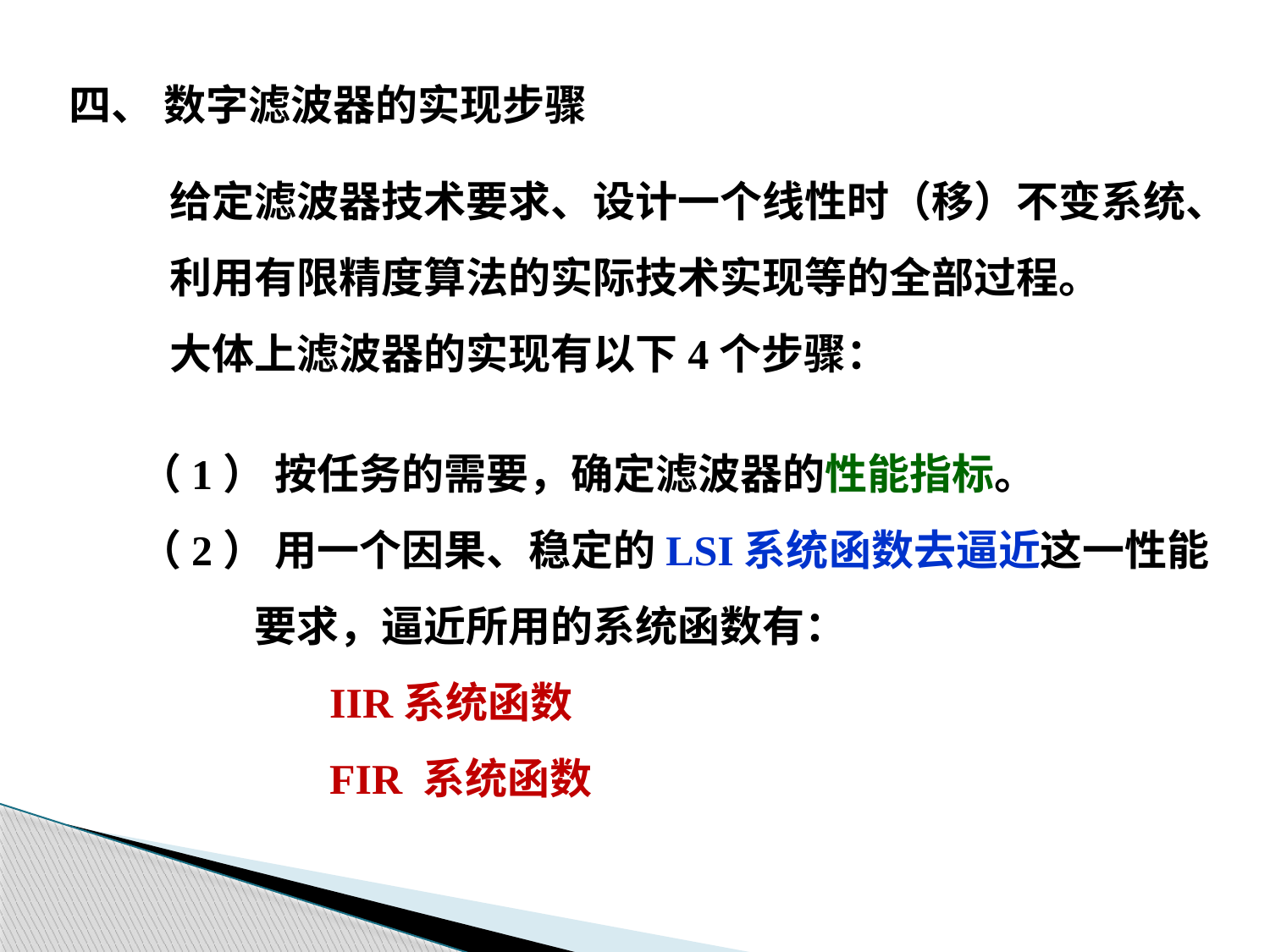

四、 数字滤波器的实现步骤
给定滤波器技术要求、设计一个线性时（移）不变系统、
利用有限精度算法的实际技术实现等的全部过程。
大体上滤波器的实现有以下4个步骤：
（1） 按任务的需要，确定滤波器的性能指标。
（2） 用一个因果、稳定的LSI系统函数去逼近这一性能
           要求，逼近所用的系统函数有：
                  IIR系统函数
                  FIR 系统函数